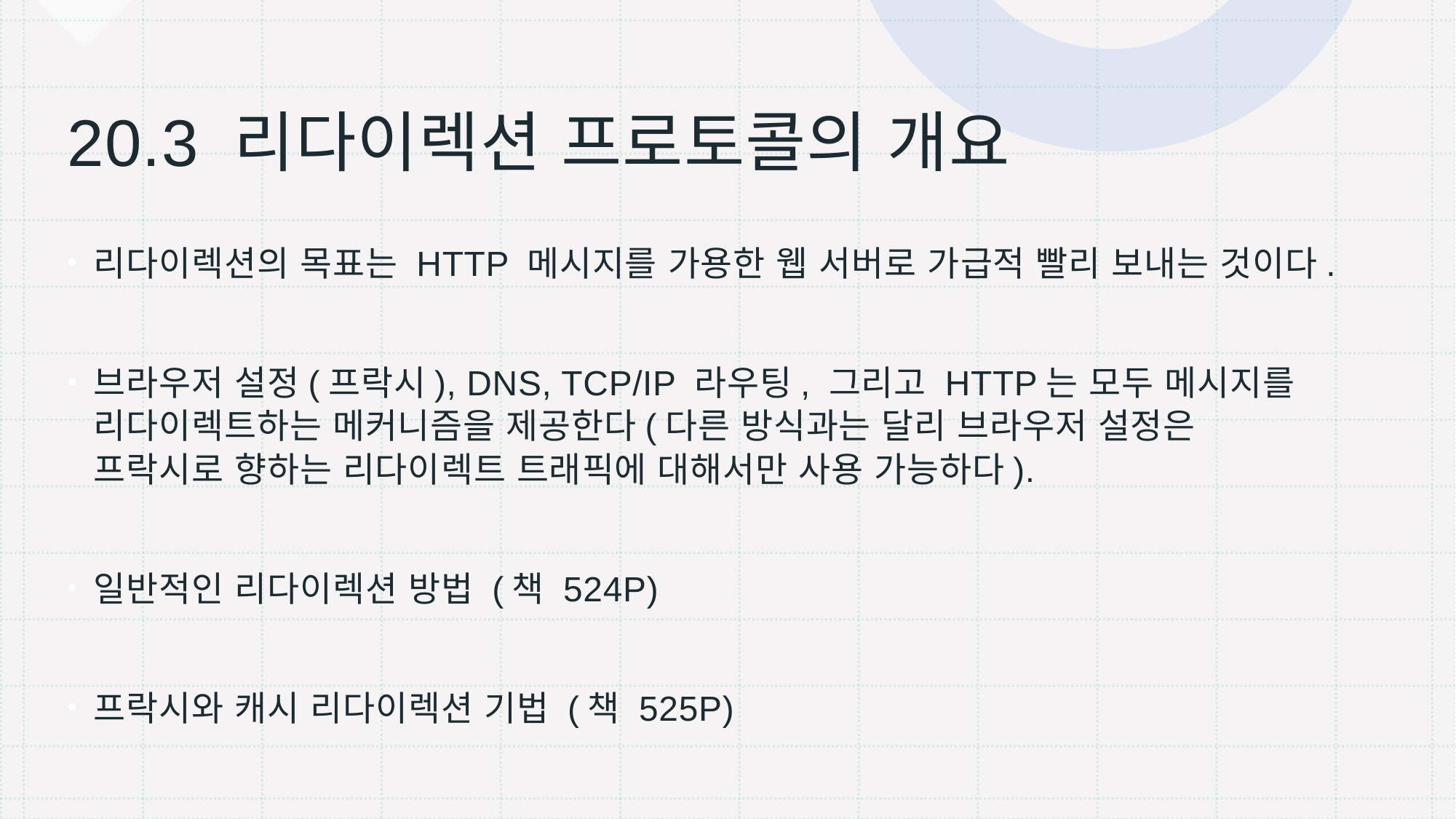

# 20.3 리다이렉션 프로토콜의 개요
리다이렉션의 목표는 HTTP 메시지를 가용한 웹 서버로 가급적 빨리 보내는 것이다.

브라우저 설정(프락시), DNS, TCP/IP 라우팅, 그리고 HTTP는 모두 메시지를 리다이렉트하는 메커니즘을 제공한다(다른 방식과는 달리 브라우저 설정은 프락시로 향하는 리다이렉트 트래픽에 대해서만 사용 가능하다).

일반적인 리다이렉션 방법 (책 524P)

프락시와 캐시 리다이렉션 기법 (책 525P)